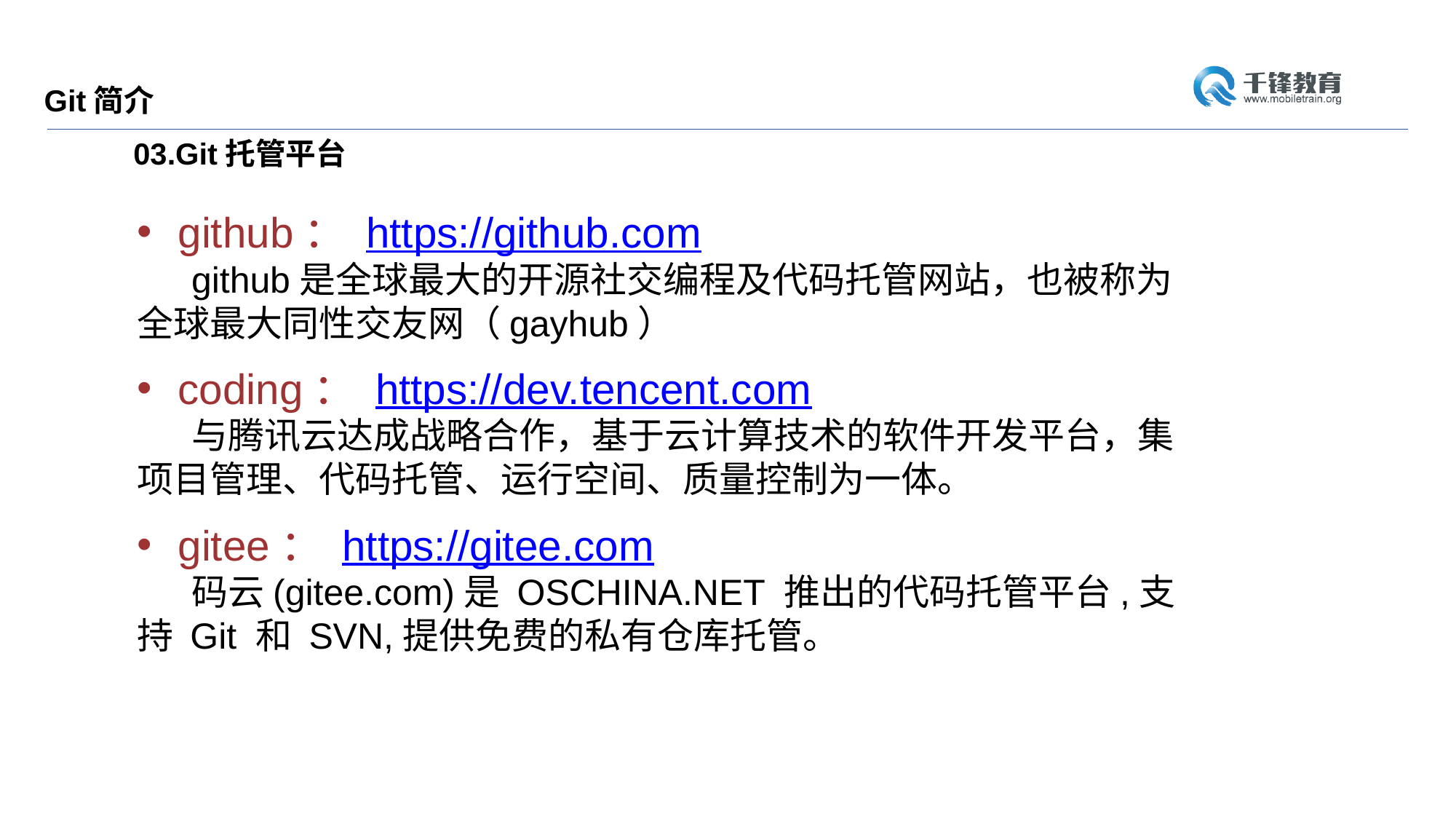

Git简介

03.Git托管平台
github： https://github.com
github是全球最大的开源社交编程及代码托管网站，也被称为全球最大同性交友网（gayhub）
coding： https://dev.tencent.com
与腾讯云达成战略合作，基于云计算技术的软件开发平台，集项目管理、代码托管、运行空间、质量控制为一体。
gitee： https://gitee.com
码云(gitee.com)是 OSCHINA.NET 推出的代码托管平台,支持 Git 和 SVN,提供免费的私有仓库托管。